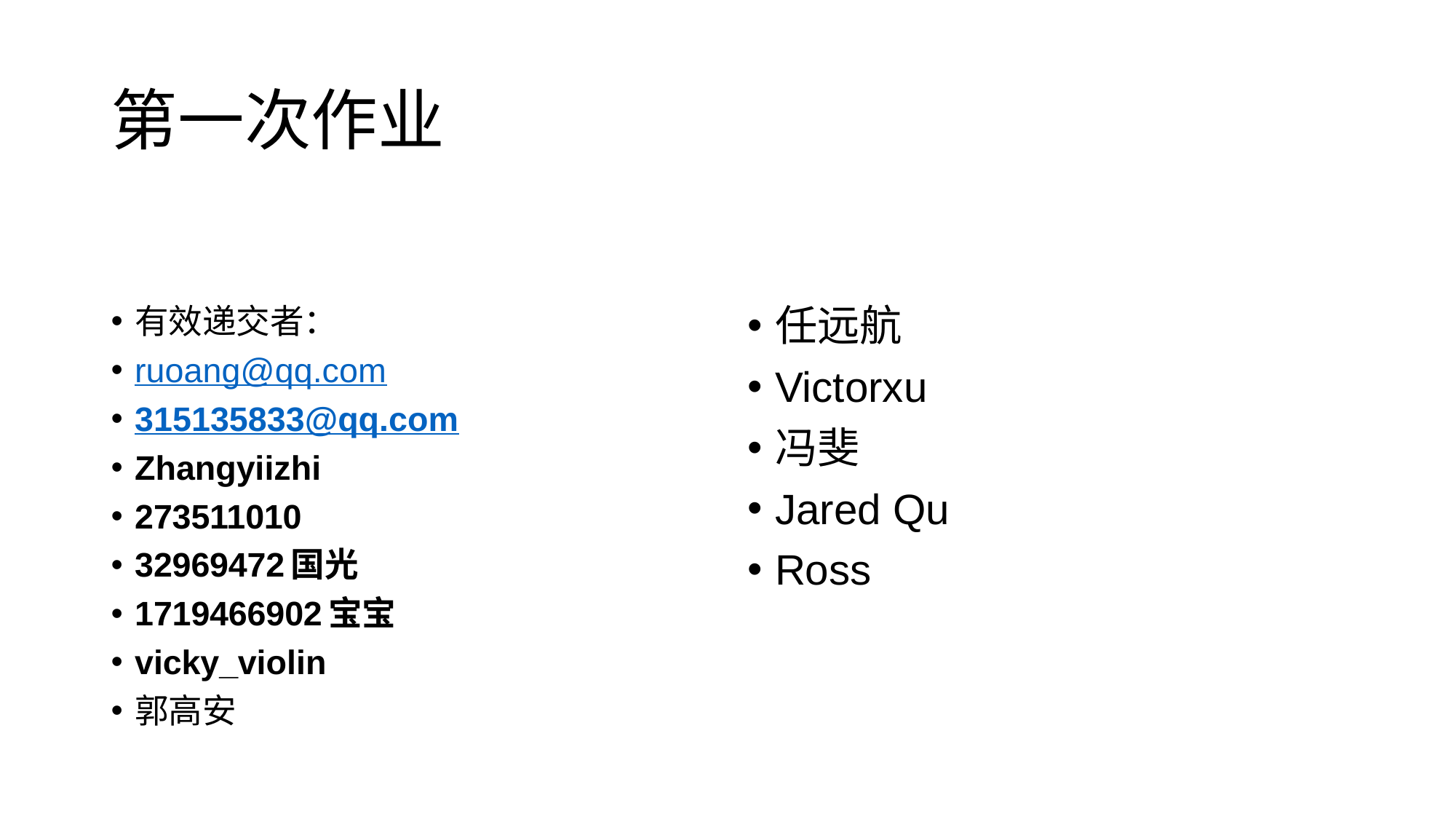

# 第一次作业
有效递交者：
ruoang@qq.com
315135833@qq.com
Zhangyiizhi
273511010
32969472国光
1719466902宝宝
vicky_violin
郭高安

任远航
Victorxu
冯斐
Jared Qu
Ross